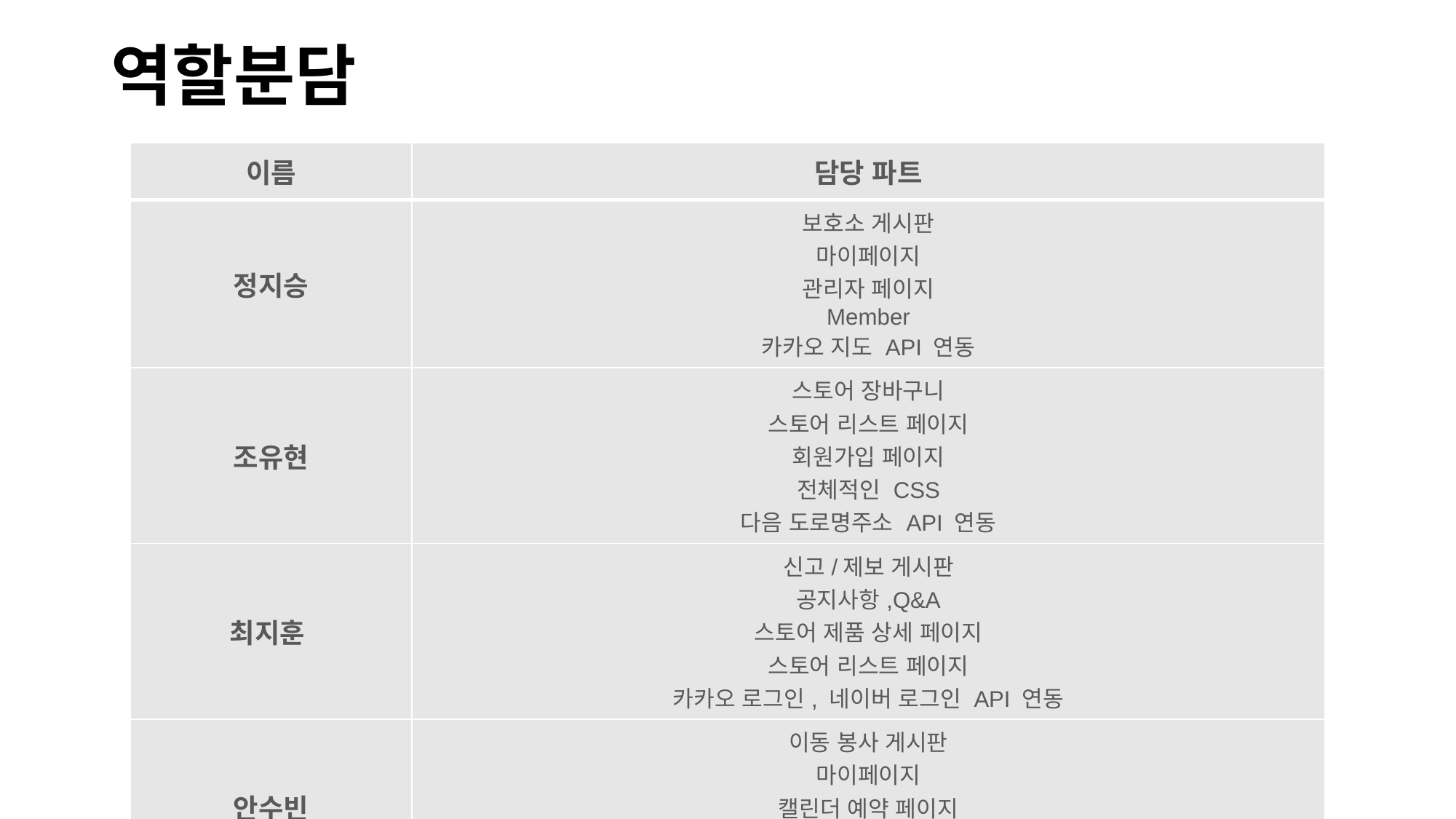

# 역할분담
| 이름 | 담당 파트 |
| --- | --- |
| 정지승 | 보호소 게시판 마이페이지 관리자 페이지 Member 카카오 지도 API 연동 |
| 조유현 | 스토어 장바구니 스토어 리스트 페이지 회원가입 페이지 전체적인 CSS 다음 도로명주소 API 연동 |
| 최지훈 | 신고/제보 게시판 공지사항,Q&A 스토어 제품 상세 페이지 스토어 리스트 페이지 카카오 로그인, 네이버 로그인 API 연동 |
| 안수빈 | 이동 봉사 게시판 마이페이지 캘린더 예약 페이지 스토어 결제 페이지 아임포트 결제 API 연동 |